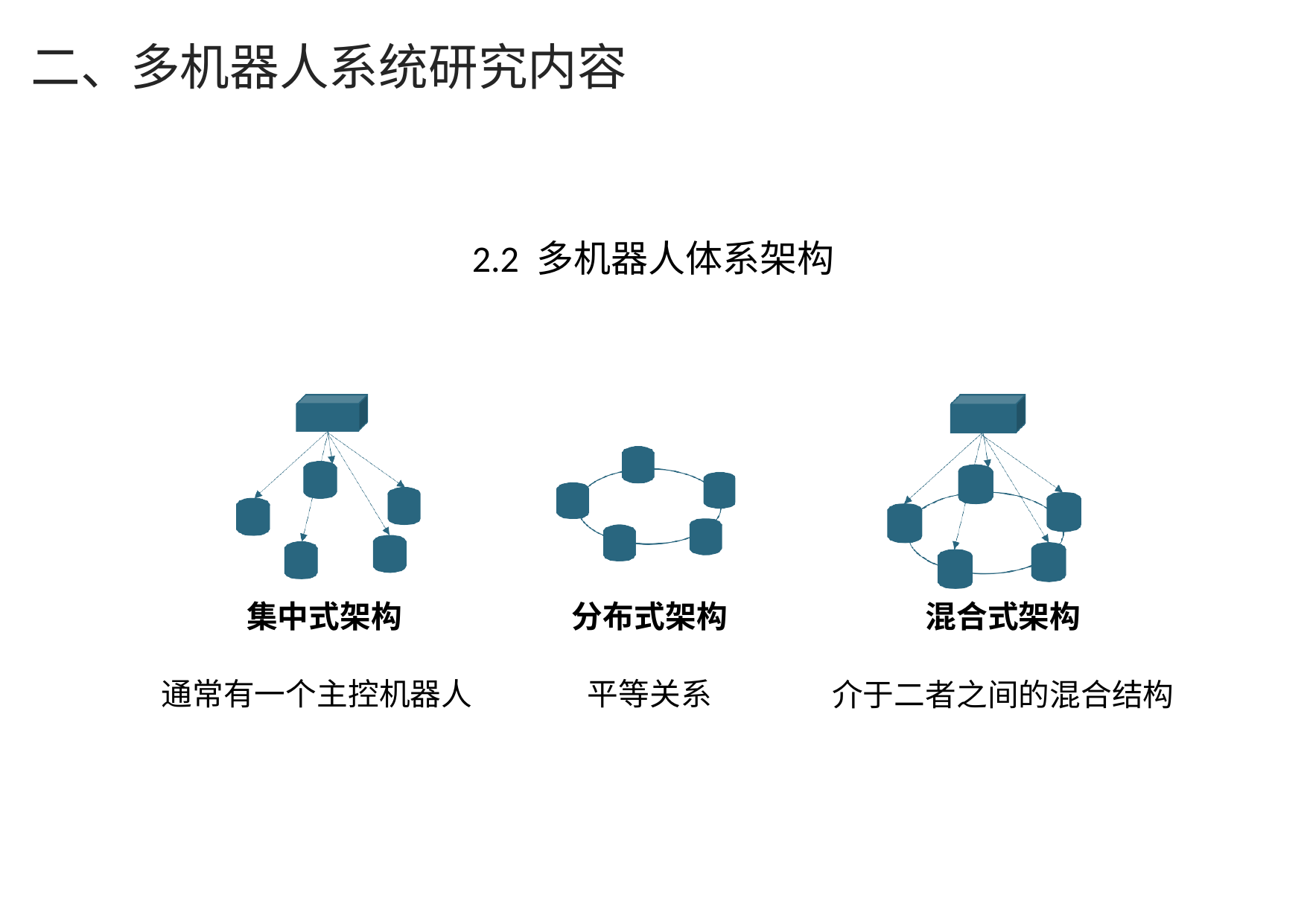

二、多机器人系统研究内容
2.2 多机器人体系架构

集中式架构

通常有一个主控机器人

分布式架构

平等关系

混合式架构

介于二者之间的混合结构